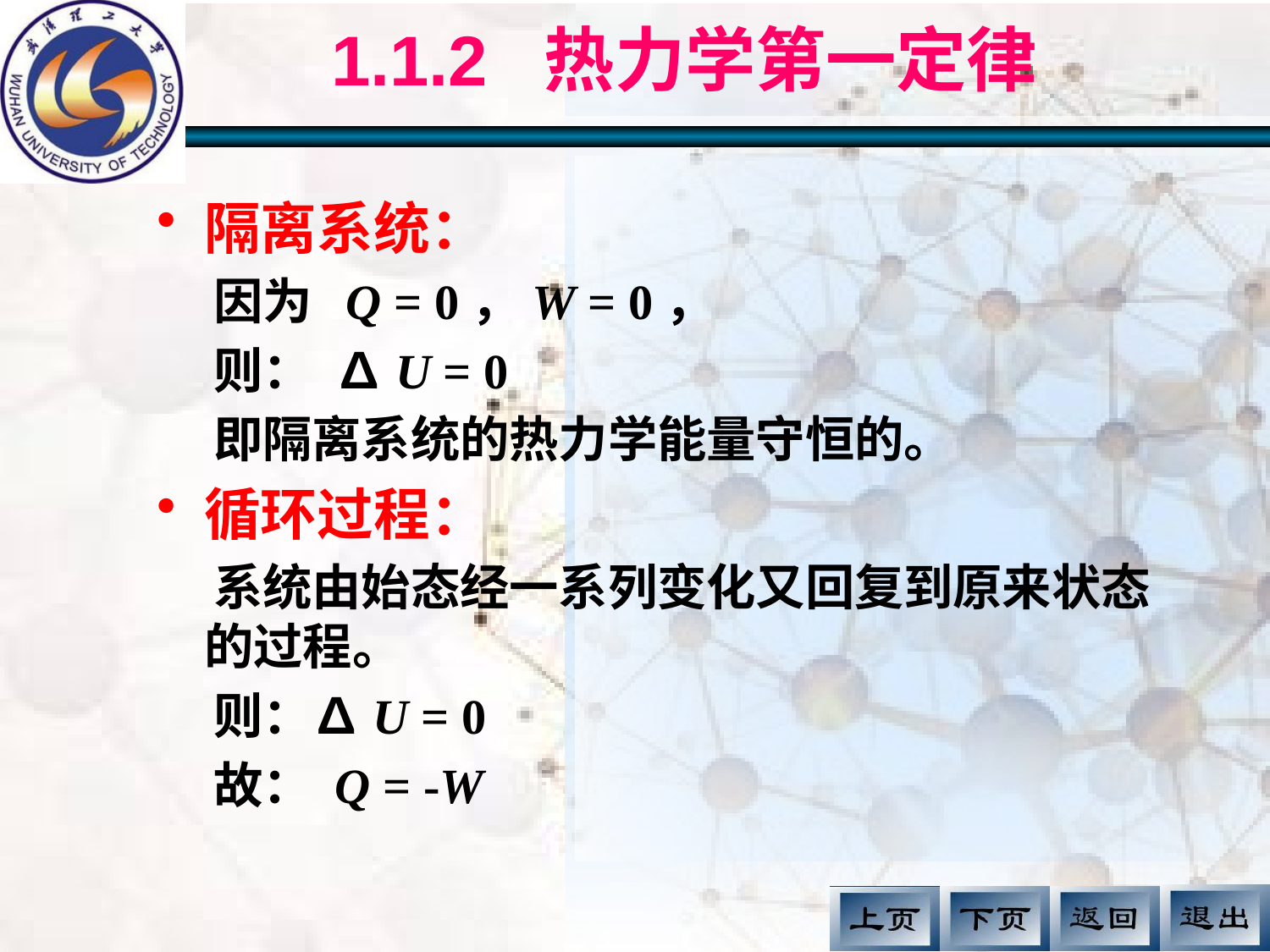

# 1.1.2  热力学第一定律
隔离系统：
    因为  Q = 0，W = 0，
    则：  ∆U = 0
    即隔离系统的热力学能量守恒的。
循环过程：
    系统由始态经一系列变化又回复到原来状态的过程。
    则：∆U = 0
    故： Q = -W